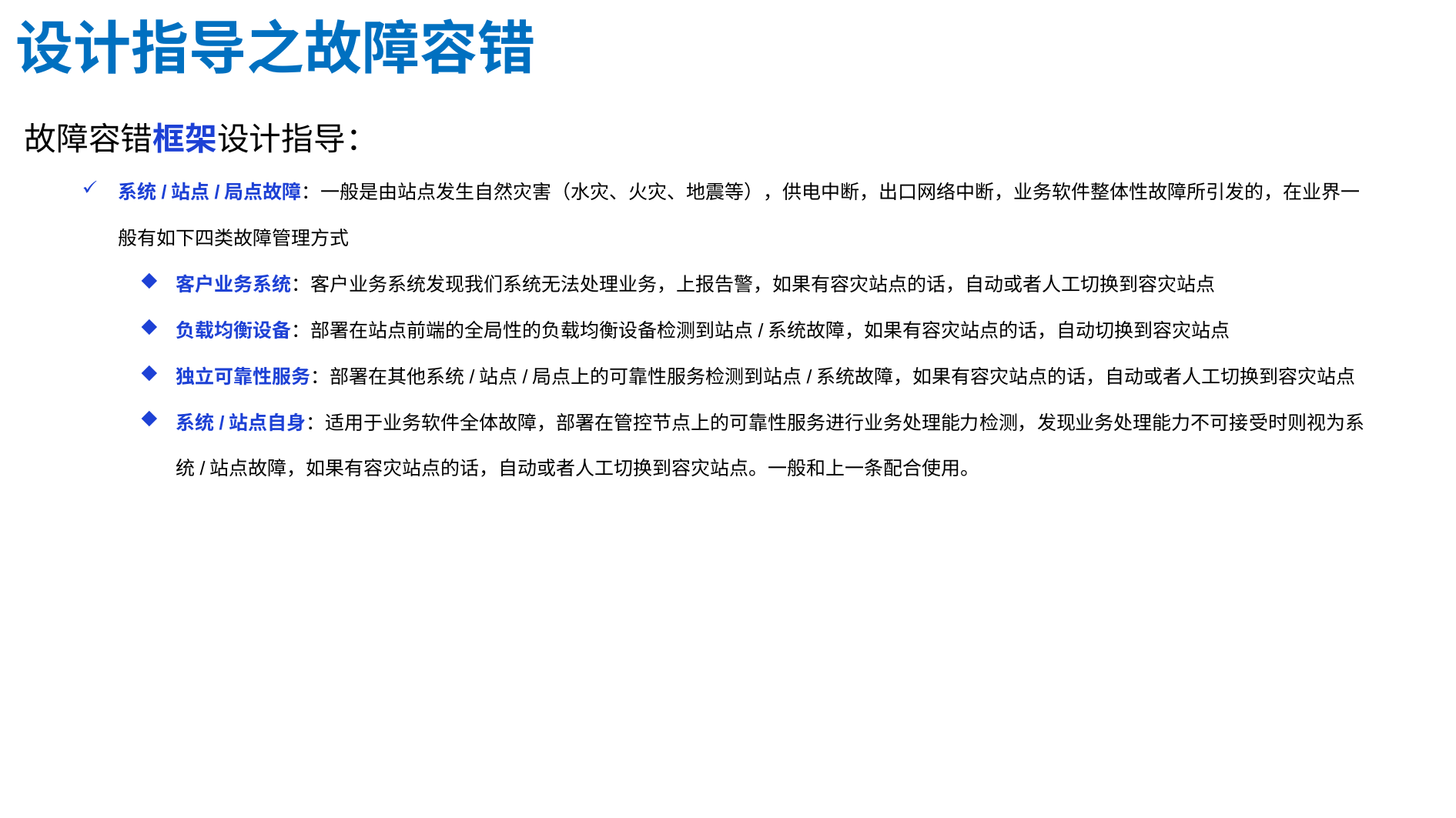

设计指导之故障容错
故障容错框架设计指导：
系统/站点/局点故障：一般是由站点发生自然灾害（水灾、火灾、地震等），供电中断，出口网络中断，业务软件整体性故障所引发的，在业界一般有如下四类故障管理方式
客户业务系统：客户业务系统发现我们系统无法处理业务，上报告警，如果有容灾站点的话，自动或者人工切换到容灾站点
负载均衡设备：部署在站点前端的全局性的负载均衡设备检测到站点/系统故障，如果有容灾站点的话，自动切换到容灾站点
独立可靠性服务：部署在其他系统/站点/局点上的可靠性服务检测到站点/系统故障，如果有容灾站点的话，自动或者人工切换到容灾站点
系统/站点自身：适用于业务软件全体故障，部署在管控节点上的可靠性服务进行业务处理能力检测，发现业务处理能力不可接受时则视为系统/站点故障，如果有容灾站点的话，自动或者人工切换到容灾站点。一般和上一条配合使用。